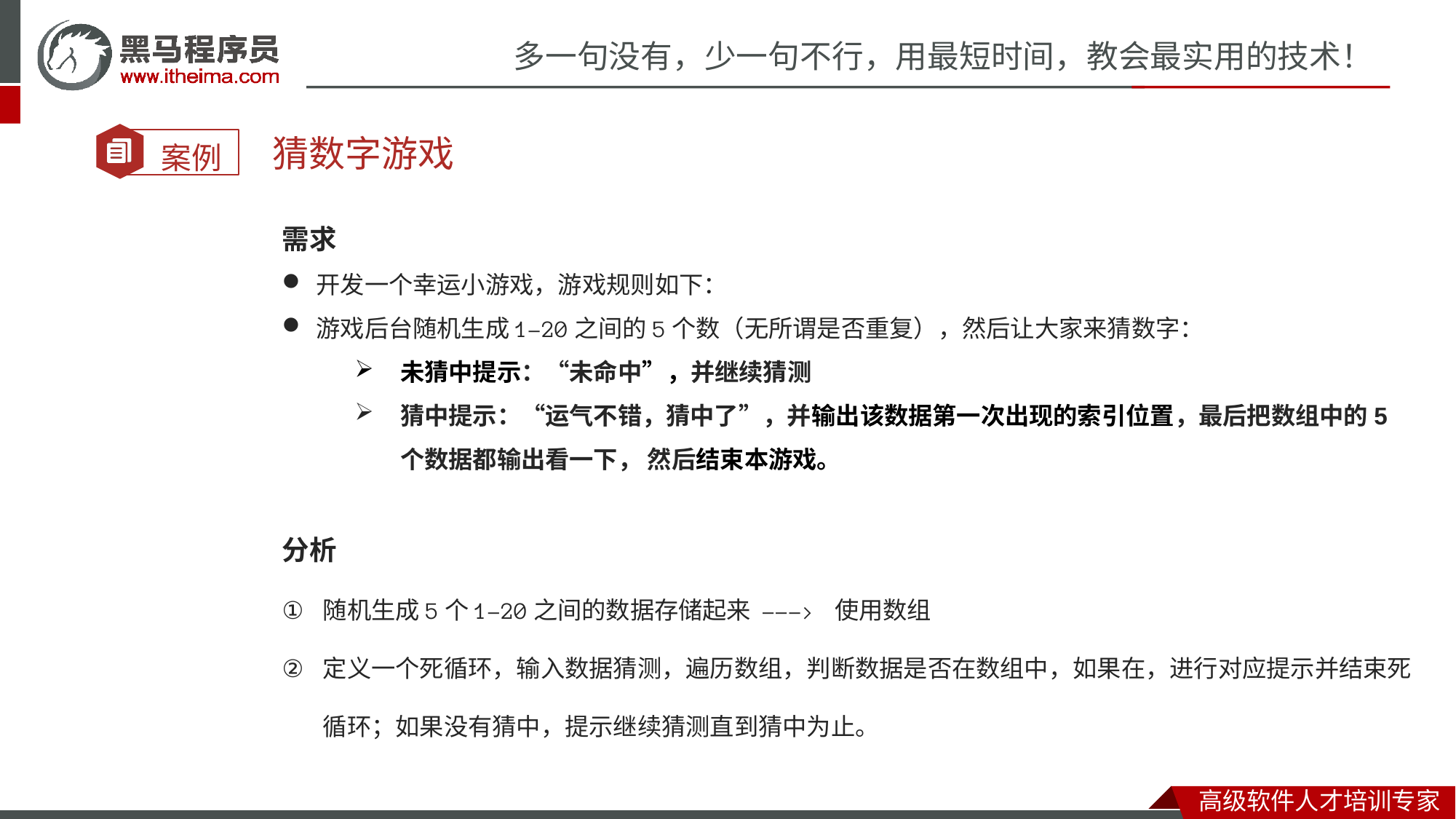

猜数字游戏
需求
开发一个幸运小游戏，游戏规则如下：
游戏后台随机生成1-20之间的5个数（无所谓是否重复），然后让大家来猜数字：
未猜中提示：“未命中”，并继续猜测
猜中提示：“运气不错，猜中了”，并输出该数据第一次出现的索引位置，最后把数组中的5个数据都输出看一下， 然后结束本游戏。

分析
随机生成5个1-20之间的数据存储起来 ---> 使用数组
定义一个死循环，输入数据猜测，遍历数组，判断数据是否在数组中，如果在，进行对应提示并结束死循环；如果没有猜中，提示继续猜测直到猜中为止。